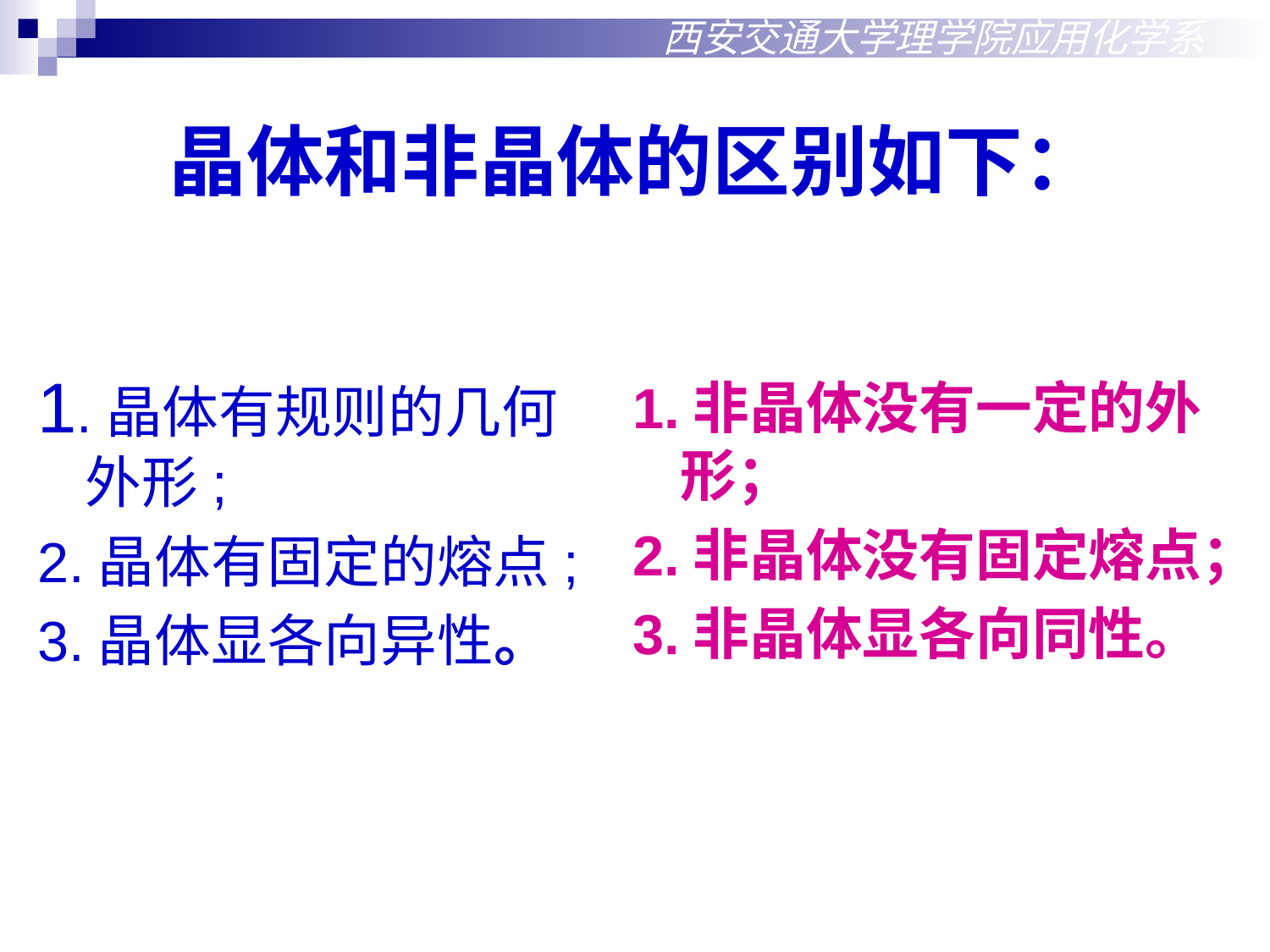

晶体和非晶体的区别如下：
西安交通大学理学院应用化学系
1.晶体有规则的几何外形;
2.晶体有固定的熔点;
3.晶体显各向异性。
1.非晶体没有一定的外形；
2.非晶体没有固定熔点；
3.非晶体显各向同性。